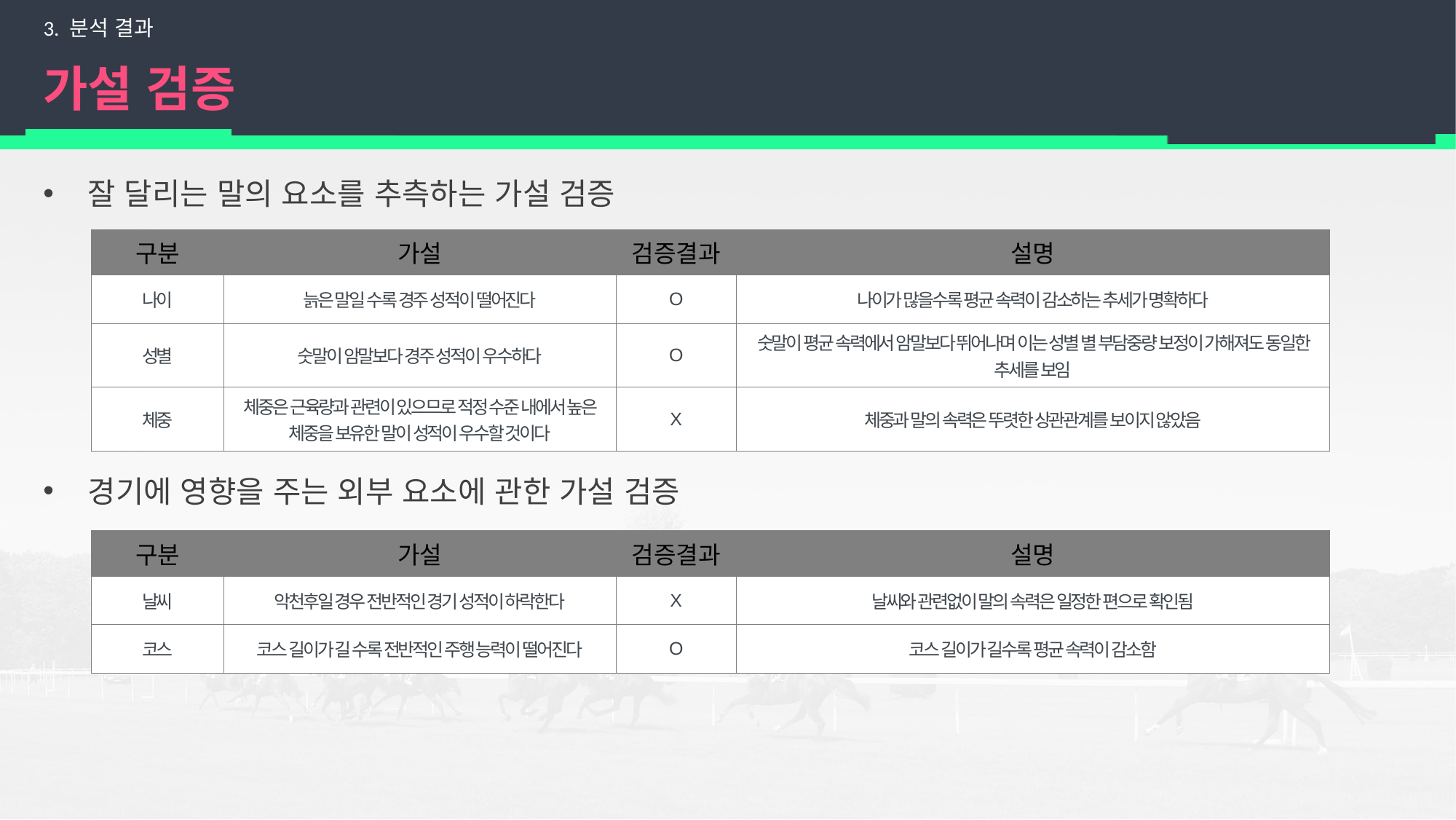

3. 분석 결과
# 가설 검증
잘 달리는 말의 요소를 추측하는 가설 검증

경기에 영향을 주는 외부 요소에 관한 가설 검증

| 구분 | 가설 | 검증결과 | 설명 |
| --- | --- | --- | --- |
| 나이 | 늙은 말일 수록 경주 성적이 떨어진다 | O | 나이가 많을수록 평균 속력이 감소하는 추세가 명확하다 |
| 성별 | 숫말이 암말보다 경주 성적이 우수하다 | O | 숫말이 평균 속력에서 암말보다 뛰어나며 이는 성별 별 부담중량 보정이 가해져도 동일한 추세를 보임 |
| 체중 | 체중은 근육량과 관련이 있으므로 적정 수준 내에서 높은 체중을 보유한 말이 성적이 우수할 것이다 | X | 체중과 말의 속력은 뚜렷한 상관관계를 보이지 않았음 |
| 구분 | 가설 | 검증결과 | 설명 |
| --- | --- | --- | --- |
| 날씨 | 악천후일 경우 전반적인 경기 성적이 하락한다 | X | 날씨와 관련없이 말의 속력은 일정한 편으로 확인됨 |
| 코스 | 코스 길이가 길 수록 전반적인 주행 능력이 떨어진다 | O | 코스 길이가 길수록 평균 속력이 감소함 |